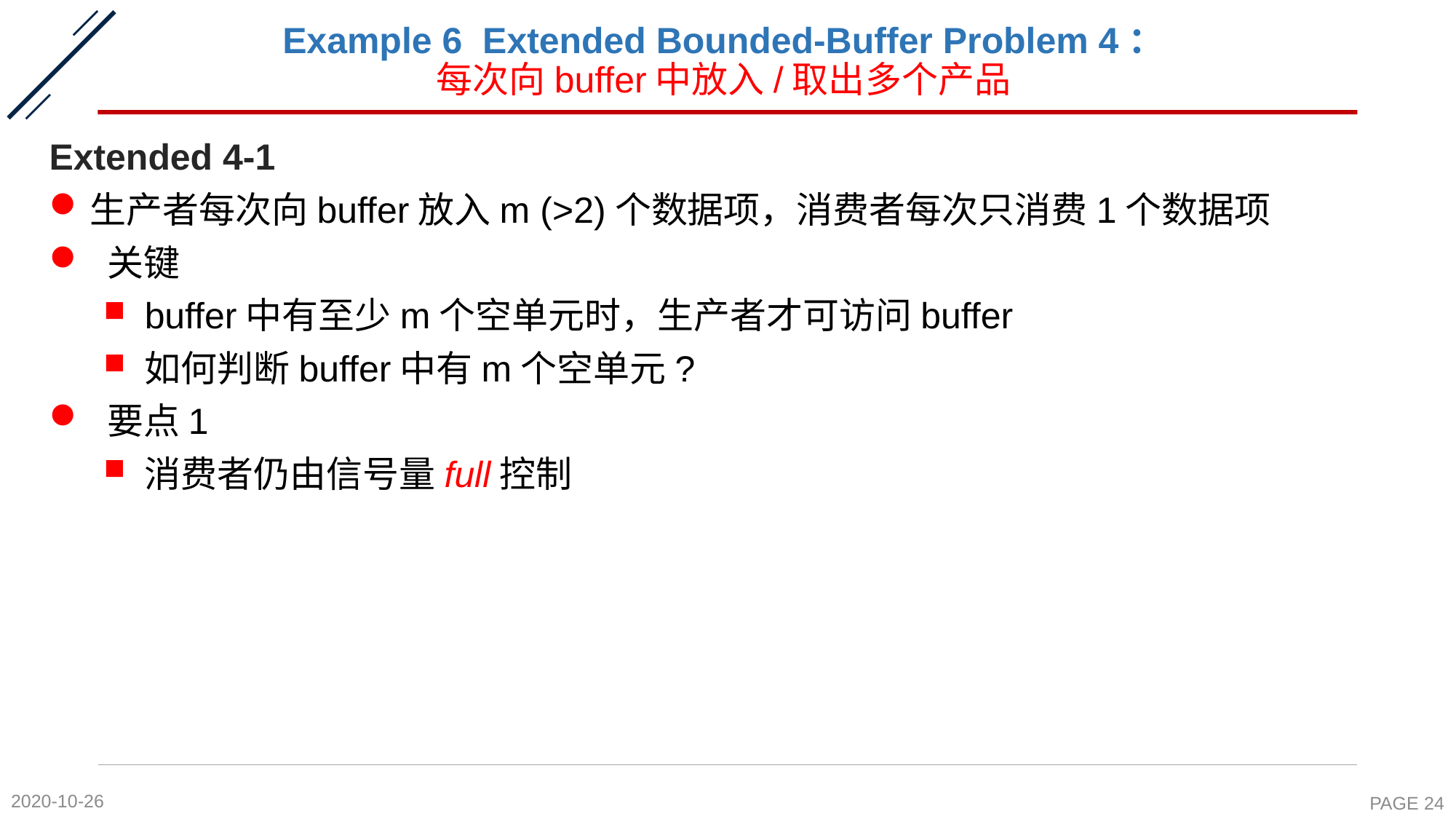

# Example 6  Extended Bounded-Buffer Problem 4： 每次向buffer中放入/取出多个产品

Extended 4-1
生产者每次向buffer放入m (>2)个数据项，消费者每次只消费1个数据项
 关键
buffer中有至少m个空单元时，生产者才可访问buffer
如何判断buffer中有m个空单元?
 要点1
消费者仍由信号量full控制

2020-10-26
PAGE 24